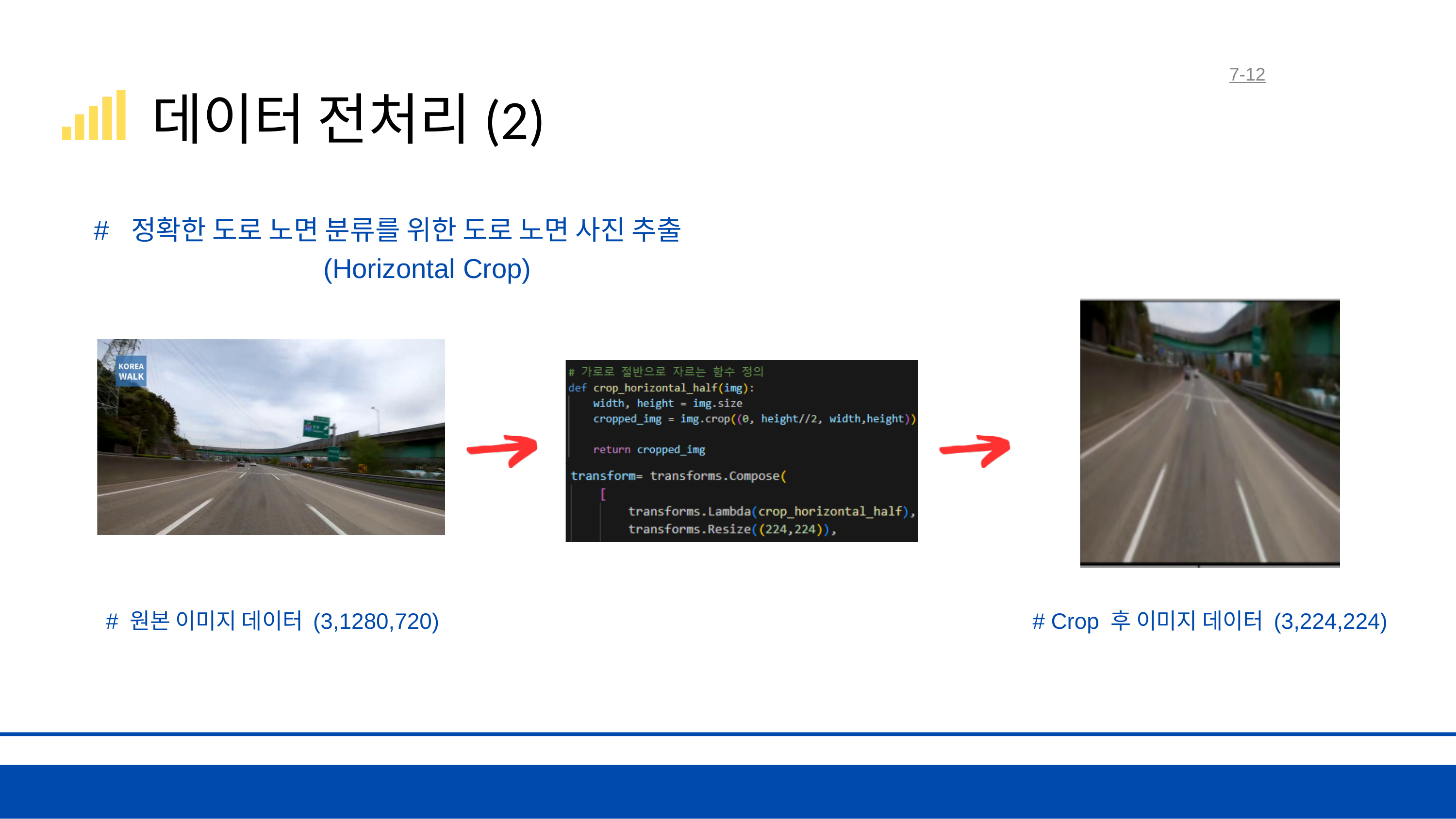

7-12
데이터 전처리(2)

#  정확한 도로 노면 분류를 위한 도로 노면 사진 추출
                              (Horizontal Crop)

# 원본 이미지 데이터 (3,1280,720)

# Crop 후 이미지 데이터 (3,224,224)